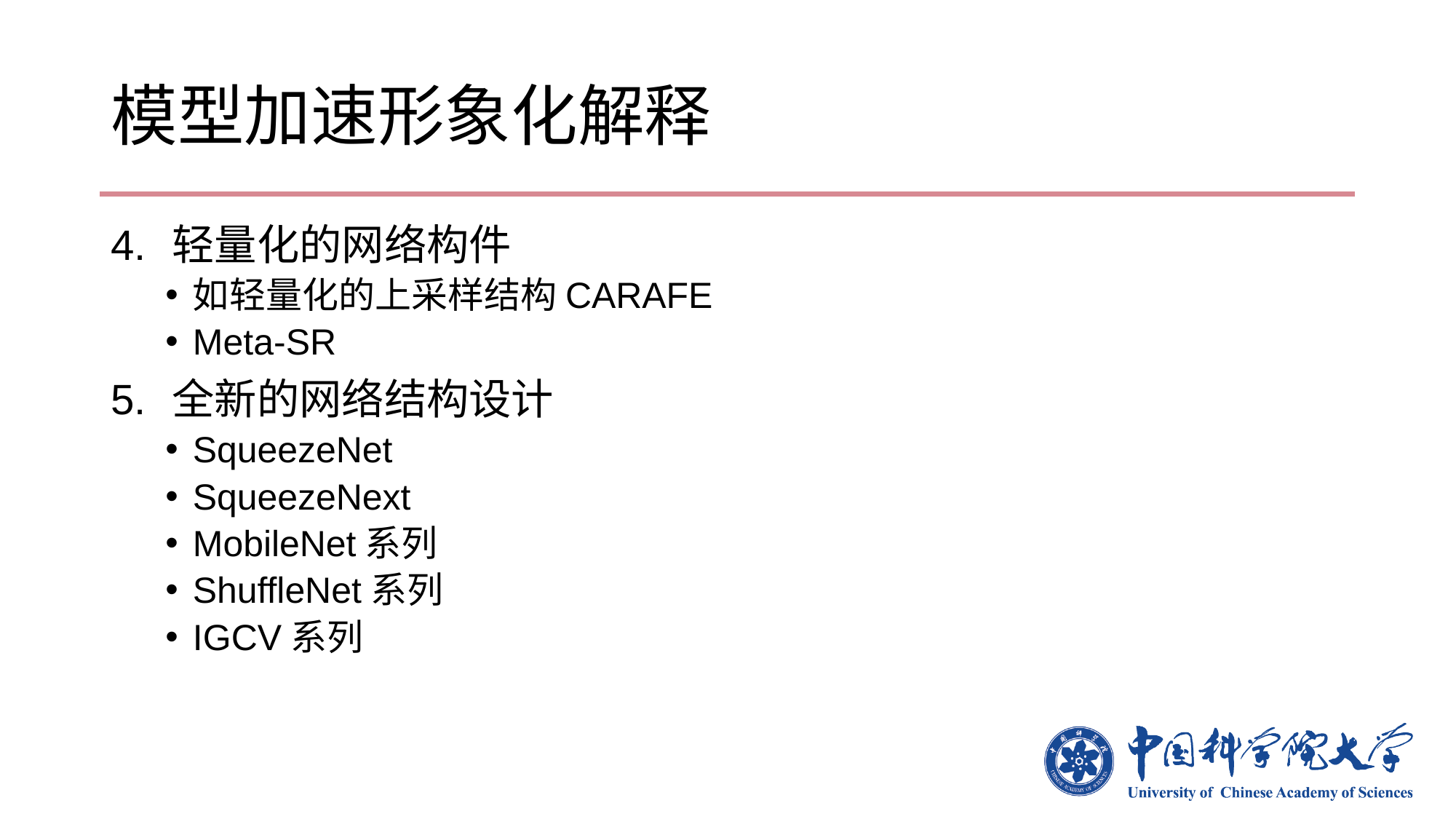

# 模型加速形象化解释
轻量化的网络构件
如轻量化的上采样结构CARAFE
Meta-SR
全新的网络结构设计
SqueezeNet
SqueezeNext
MobileNet系列
ShuffleNet系列
IGCV系列